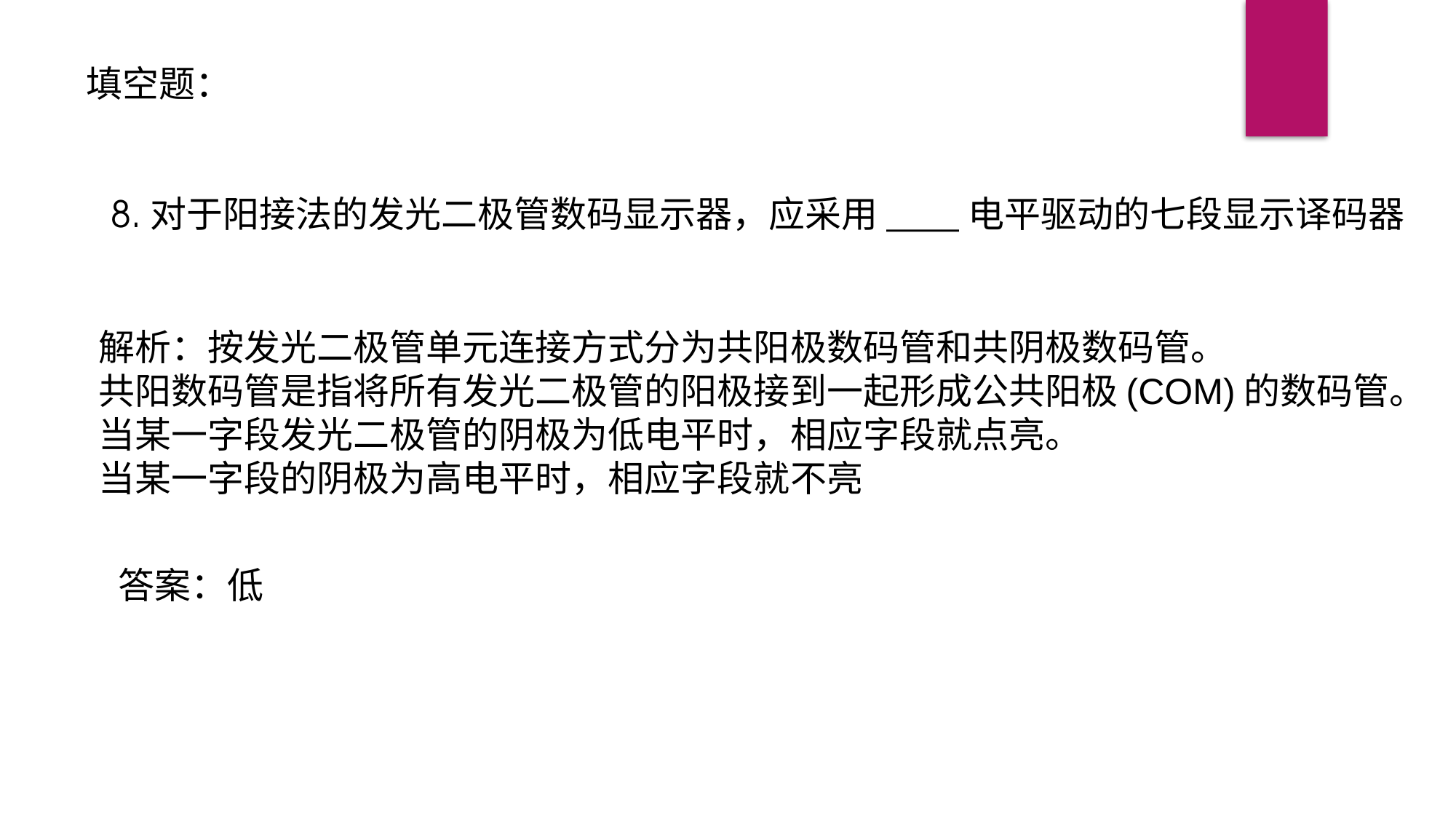

填空题：
8.对于阳接法的发光二极管数码显示器，应采用____电平驱动的七段显示译码器
解析：按发光二极管单元连接方式分为共阳极数码管和共阴极数码管。
共阳数码管是指将所有发光二极管的阳极接到一起形成公共阳极(COM)的数码管。
当某一字段发光二极管的阴极为低电平时，相应字段就点亮。
当某一字段的阴极为高电平时，相应字段就不亮
答案：低